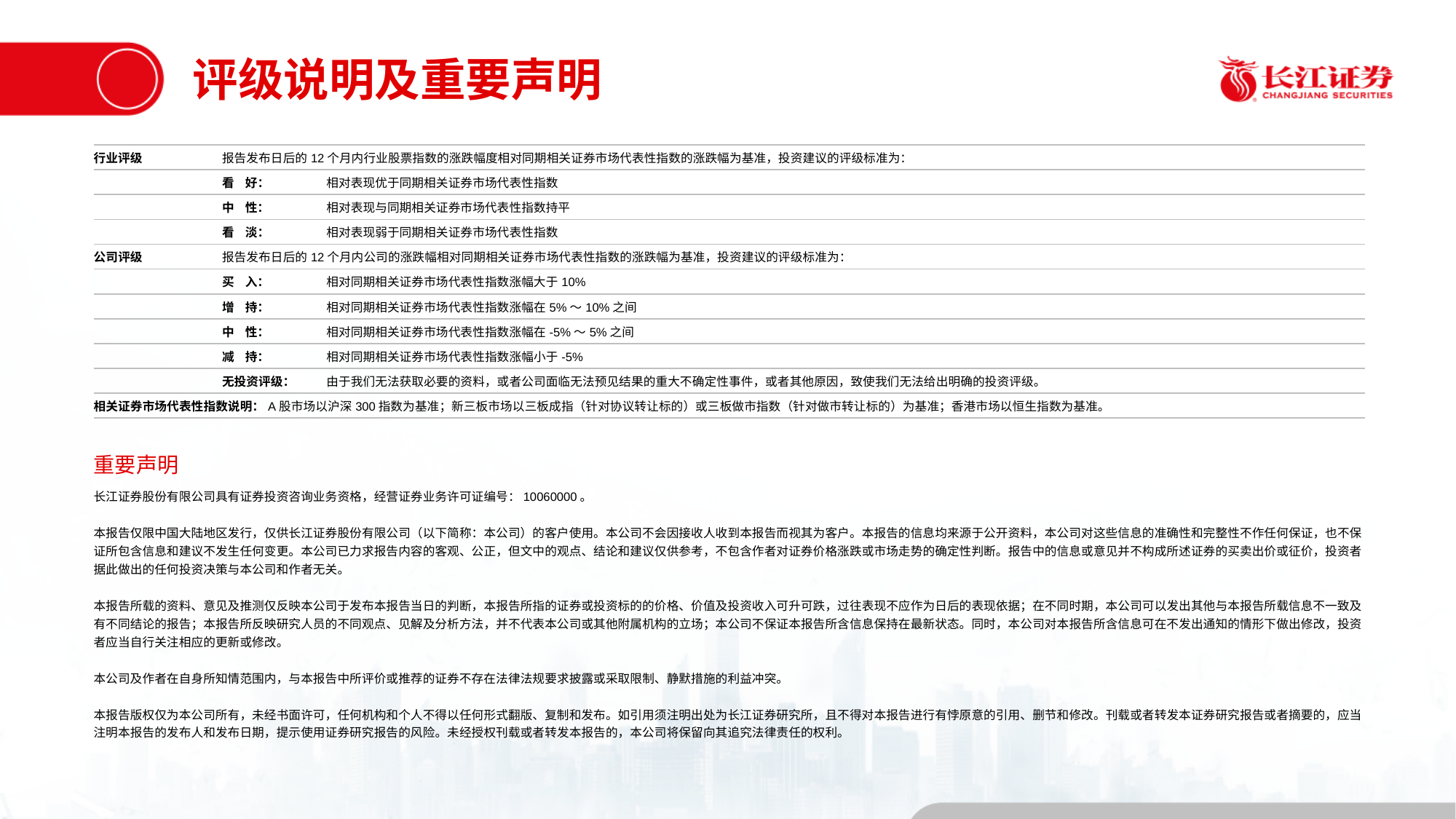

评级说明及重要声明
| 行业评级 | 报告发布日后的12个月内行业股票指数的涨跌幅度相对同期相关证券市场代表性指数的涨跌幅为基准，投资建议的评级标准为： |  |
| --- | --- | --- |
|  | 看 好： | 相对表现优于同期相关证券市场代表性指数 |
|  | 中 性： | 相对表现与同期相关证券市场代表性指数持平 |
|  | 看 淡： | 相对表现弱于同期相关证券市场代表性指数 |
| 公司评级 | 报告发布日后的12个月内公司的涨跌幅相对同期相关证券市场代表性指数的涨跌幅为基准，投资建议的评级标准为： |  |
|  | 买 入： | 相对同期相关证券市场代表性指数涨幅大于10% |
|  | 增 持： | 相对同期相关证券市场代表性指数涨幅在5%～10%之间 |
|  | 中 性： | 相对同期相关证券市场代表性指数涨幅在-5%～5%之间 |
|  | 减 持： | 相对同期相关证券市场代表性指数涨幅小于-5% |
|  | 无投资评级： | 由于我们无法获取必要的资料，或者公司面临无法预见结果的重大不确定性事件，或者其他原因，致使我们无法给出明确的投资评级。 |
| 相关证券市场代表性指数说明：A股市场以沪深300指数为基准；新三板市场以三板成指（针对协议转让标的）或三板做市指数（针对做市转让标的）为基准；香港市场以恒生指数为基准。 |  |  |
重要声明
长江证券股份有限公司具有证券投资咨询业务资格，经营证券业务许可证编号：10060000。

本报告仅限中国大陆地区发行，仅供长江证券股份有限公司（以下简称：本公司）的客户使用。本公司不会因接收人收到本报告而视其为客户。本报告的信息均来源于公开资料，本公司对这些信息的准确性和完整性不作任何保证，也不保证所包含信息和建议不发生任何变更。本公司已力求报告内容的客观、公正，但文中的观点、结论和建议仅供参考，不包含作者对证券价格涨跌或市场走势的确定性判断。报告中的信息或意见并不构成所述证券的买卖出价或征价，投资者据此做出的任何投资决策与本公司和作者无关。

本报告所载的资料、意见及推测仅反映本公司于发布本报告当日的判断，本报告所指的证券或投资标的的价格、价值及投资收入可升可跌，过往表现不应作为日后的表现依据；在不同时期，本公司可以发出其他与本报告所载信息不一致及有不同结论的报告；本报告所反映研究人员的不同观点、见解及分析方法，并不代表本公司或其他附属机构的立场；本公司不保证本报告所含信息保持在最新状态。同时，本公司对本报告所含信息可在不发出通知的情形下做出修改，投资者应当自行关注相应的更新或修改。

本公司及作者在自身所知情范围内，与本报告中所评价或推荐的证券不存在法律法规要求披露或采取限制、静默措施的利益冲突。

本报告版权仅为本公司所有，未经书面许可，任何机构和个人不得以任何形式翻版、复制和发布。如引用须注明出处为长江证券研究所，且不得对本报告进行有悖原意的引用、删节和修改。刊载或者转发本证券研究报告或者摘要的，应当注明本报告的发布人和发布日期，提示使用证券研究报告的风险。未经授权刊载或者转发本报告的，本公司将保留向其追究法律责任的权利。